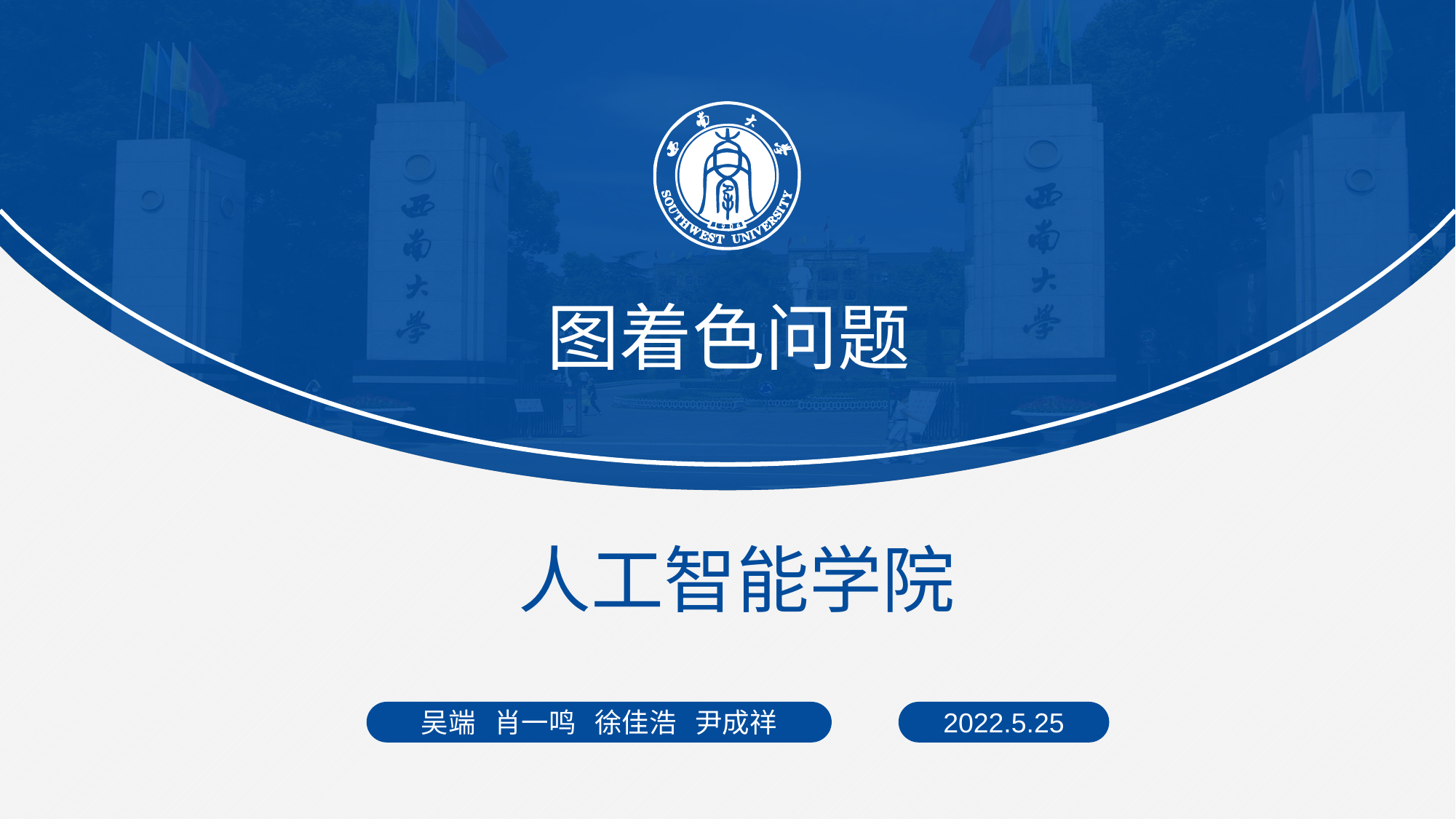

图着色问题
人工智能学院

吴端   肖一鸣   徐佳浩   尹成祥
2022.5.25